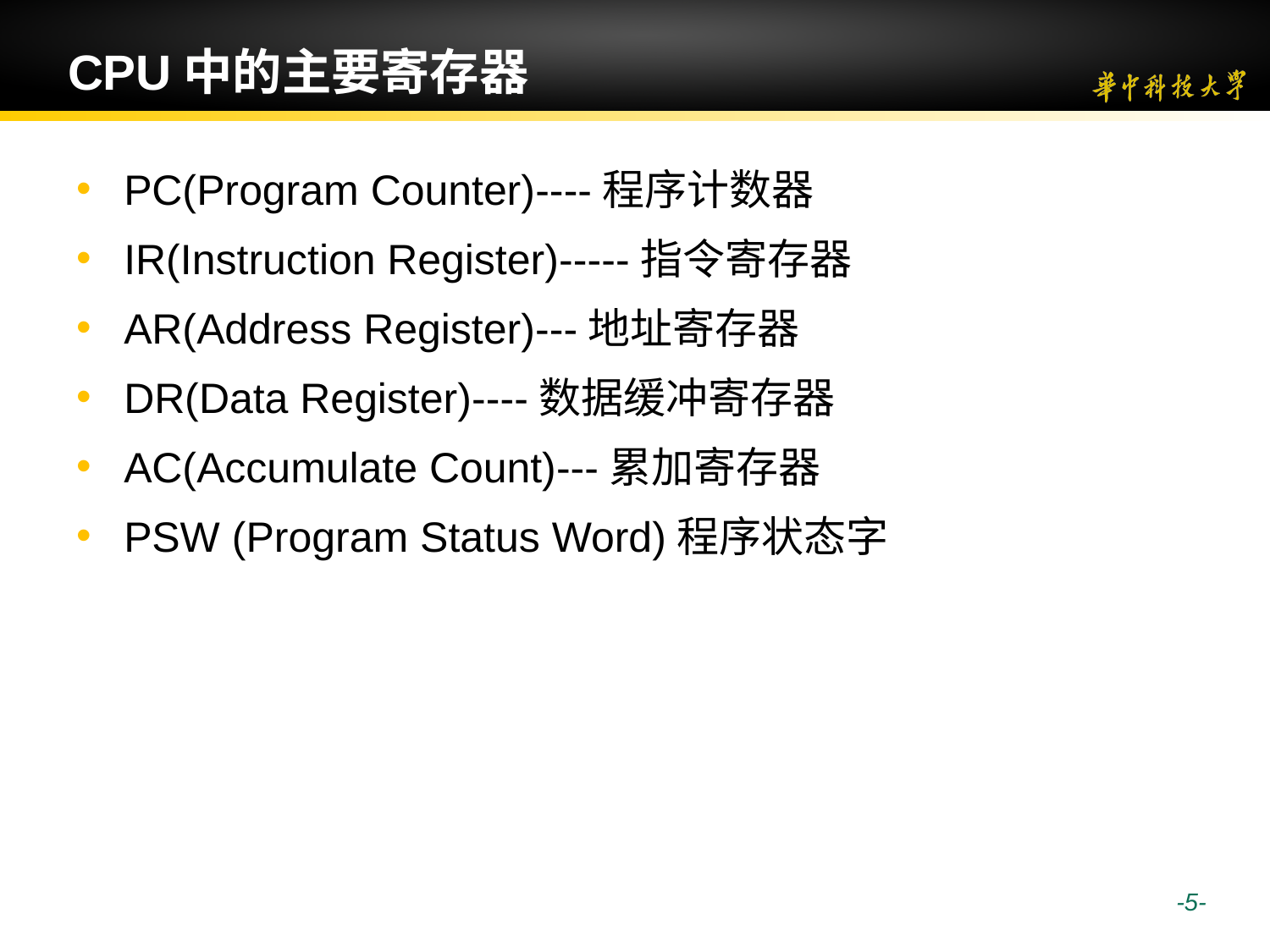

# CPU中的主要寄存器
PC(Program Counter)----程序计数器
IR(Instruction Register)-----指令寄存器
AR(Address Register)---地址寄存器
DR(Data Register)----数据缓冲寄存器
AC(Accumulate Count)---累加寄存器
PSW (Program Status Word)程序状态字
 -5-